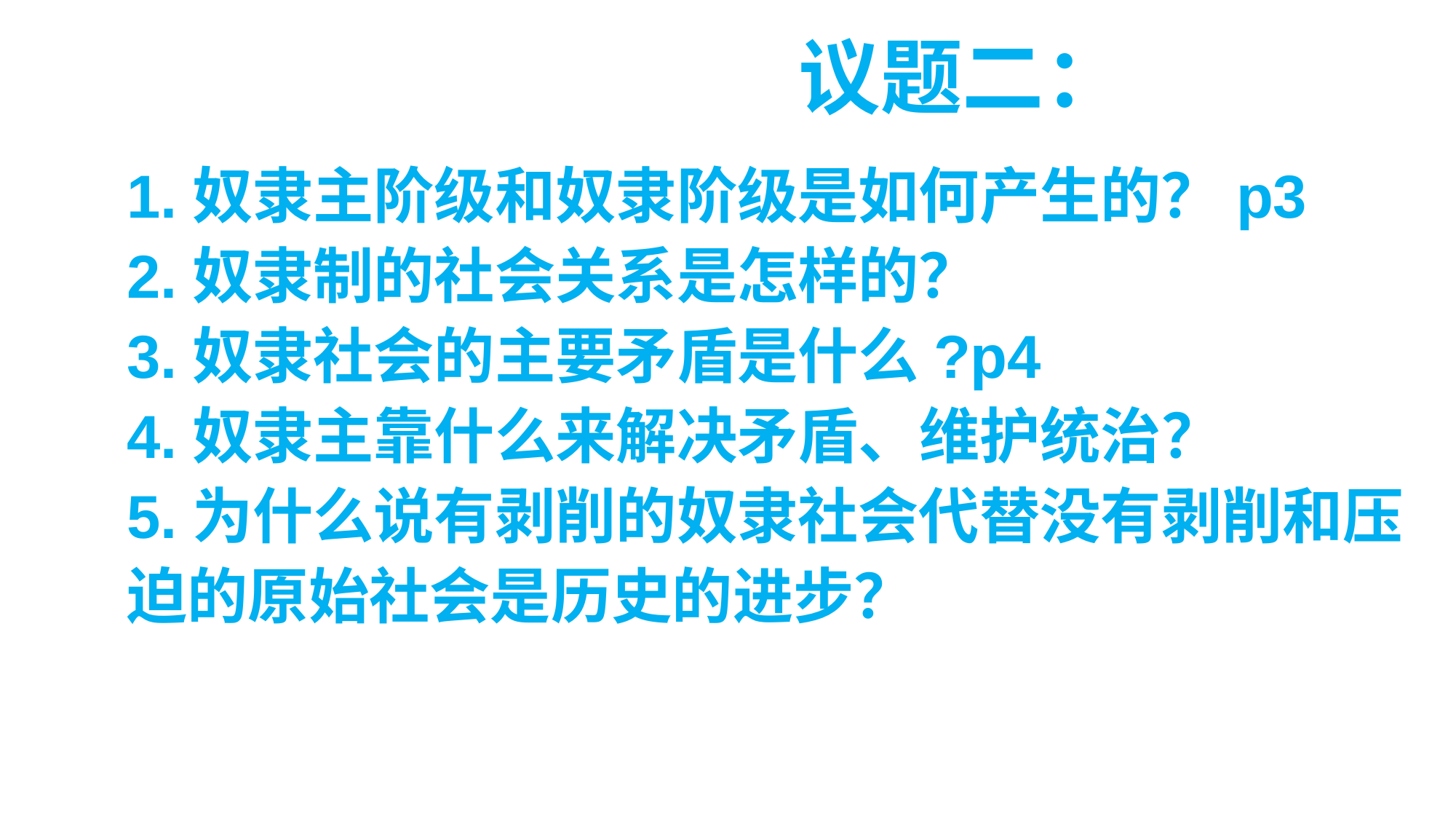

议题二：
1.奴隶主阶级和奴隶阶级是如何产生的？p3
2.奴隶制的社会关系是怎样的？
3.奴隶社会的主要矛盾是什么?p4
4.奴隶主靠什么来解决矛盾、维护统治？
5.为什么说有剥削的奴隶社会代替没有剥削和压迫的原始社会是历史的进步？